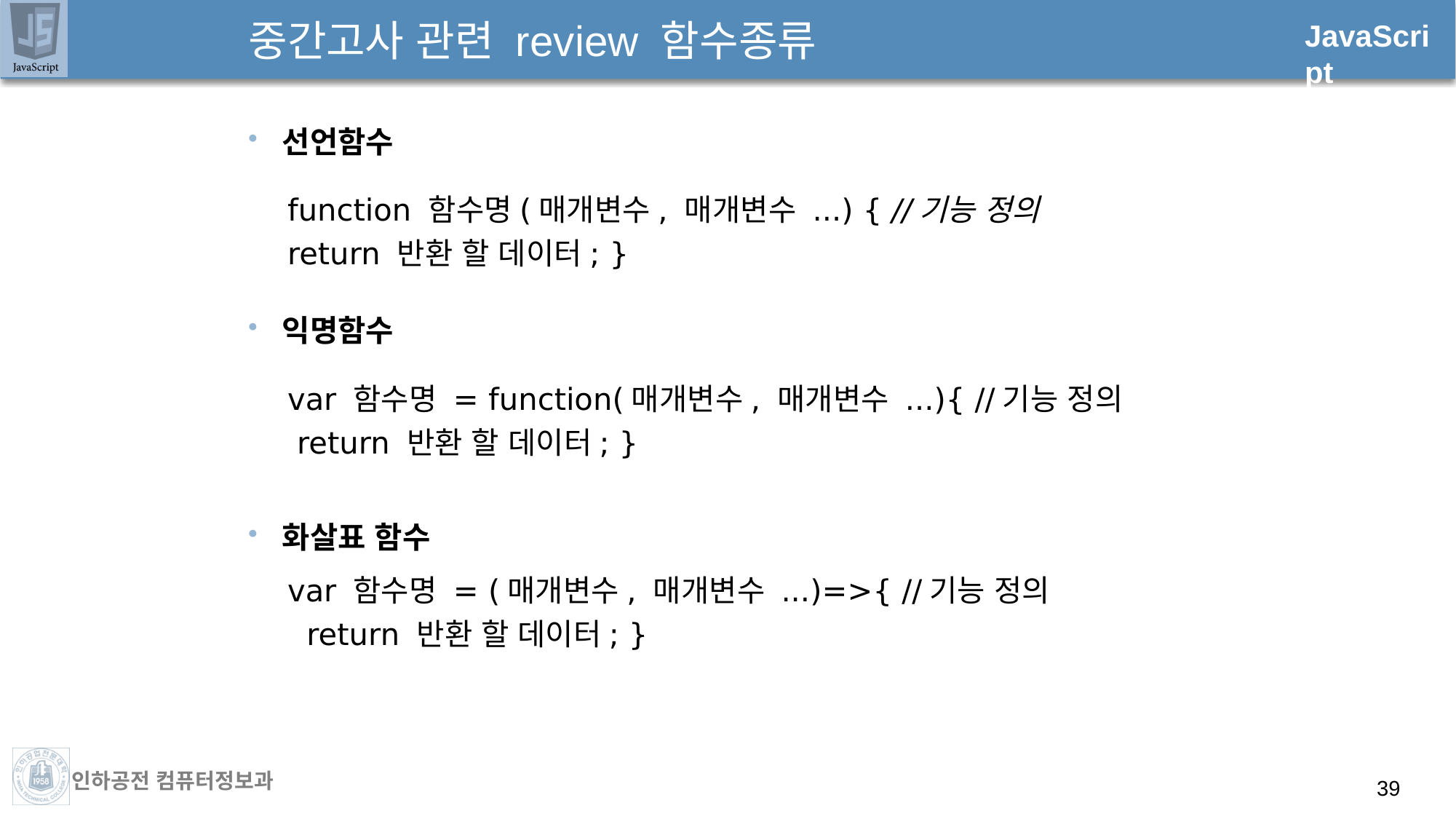

# 중간고사 관련 review 함수종류
선언함수

function 함수명(매개변수, 매개변수 ...) { //기능 정의
return 반환 할 데이터; }
익명함수

var 함수명 = function(매개변수, 매개변수 ...){ //기능 정의
 return 반환 할 데이터; }
화살표 함수
var 함수명 = (매개변수, 매개변수 ...)=>{ //기능 정의
  return 반환 할 데이터; }